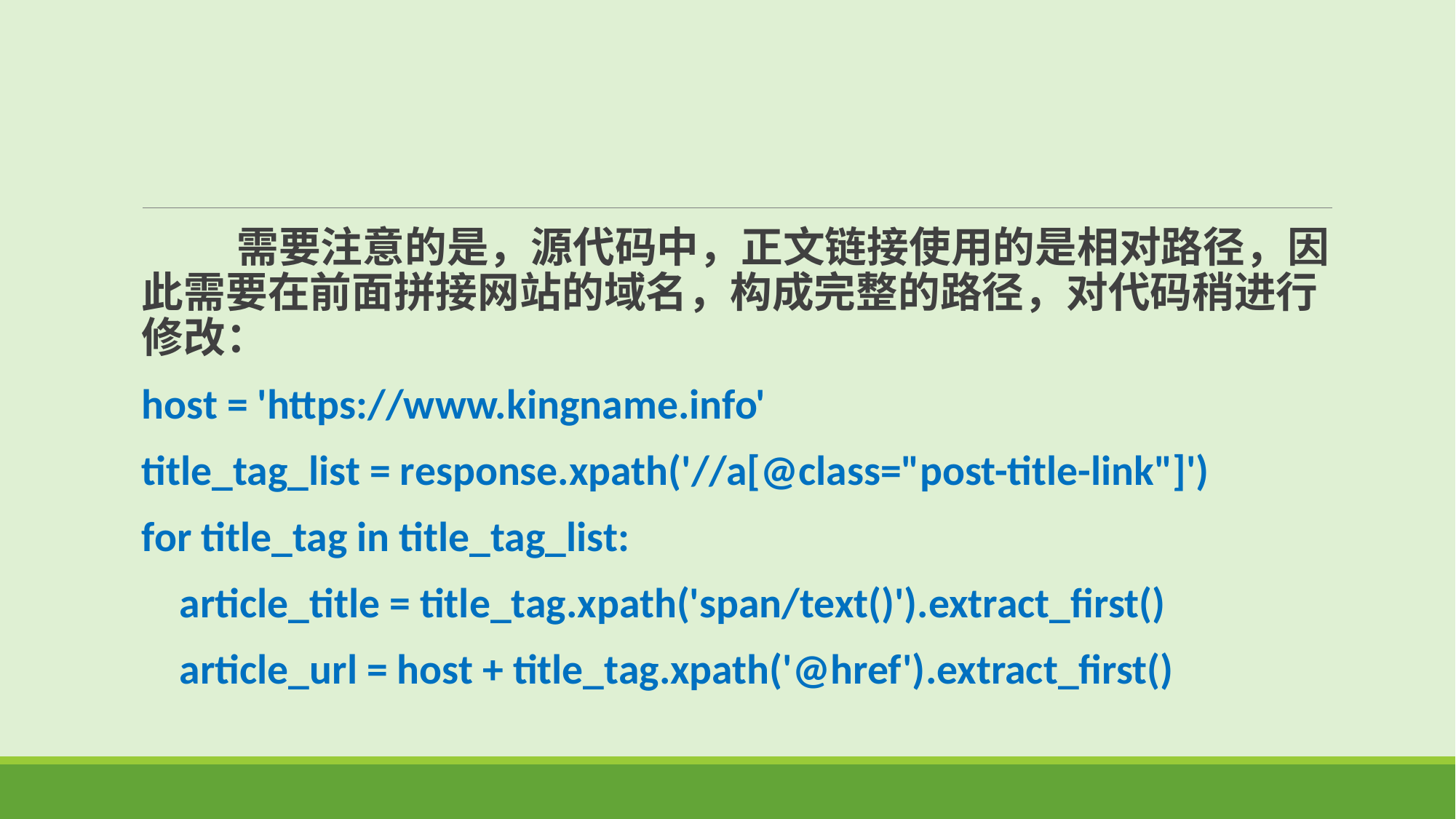

需要注意的是，源代码中，正文链接使用的是相对路径，因此需要在前面拼接网站的域名，构成完整的路径，对代码稍进行修改：
host = 'https://www.kingname.info'
title_tag_list = response.xpath('//a[@class="post-title-link"]')
for title_tag in title_tag_list:
    article_title = title_tag.xpath('span/text()').extract_first()
    article_url = host + title_tag.xpath('@href').extract_first()